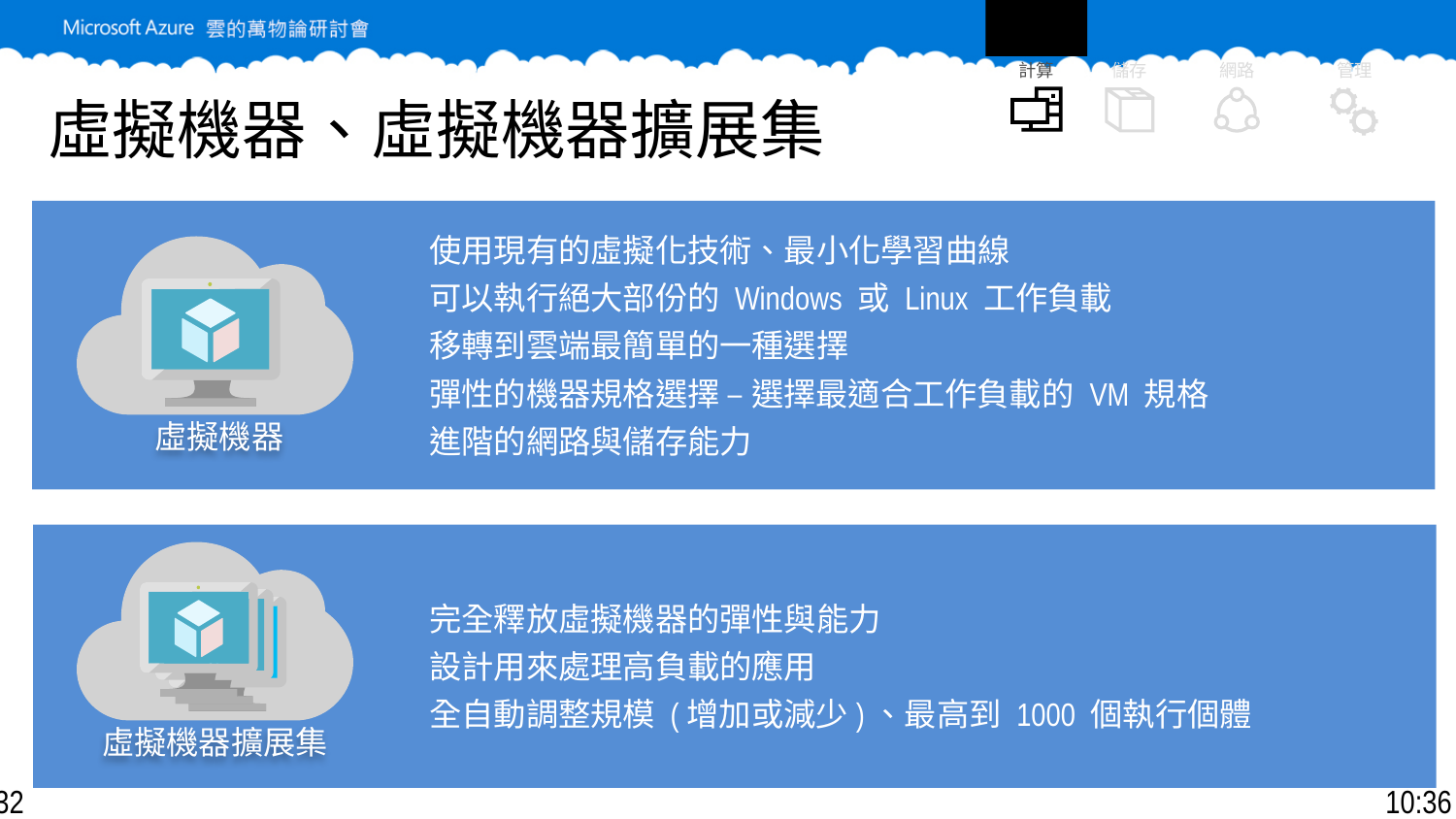

計算

管理
網路

儲存

# 虛擬機器、虛擬機器擴展集

使用現有的虛擬化技術、最小化學習曲線
可以執行絕大部份的 Windows 或 Linux 工作負載
移轉到雲端最簡單的一種選擇
彈性的機器規格選擇 – 選擇最適合工作負載的 VM 規格
進階的網路與儲存能力

虛擬機器

完全釋放虛擬機器的彈性與能力
設計用來處理高負載的應用
全自動調整規模 (增加或減少)、最高到 1000 個執行個體

虛擬機器擴展集